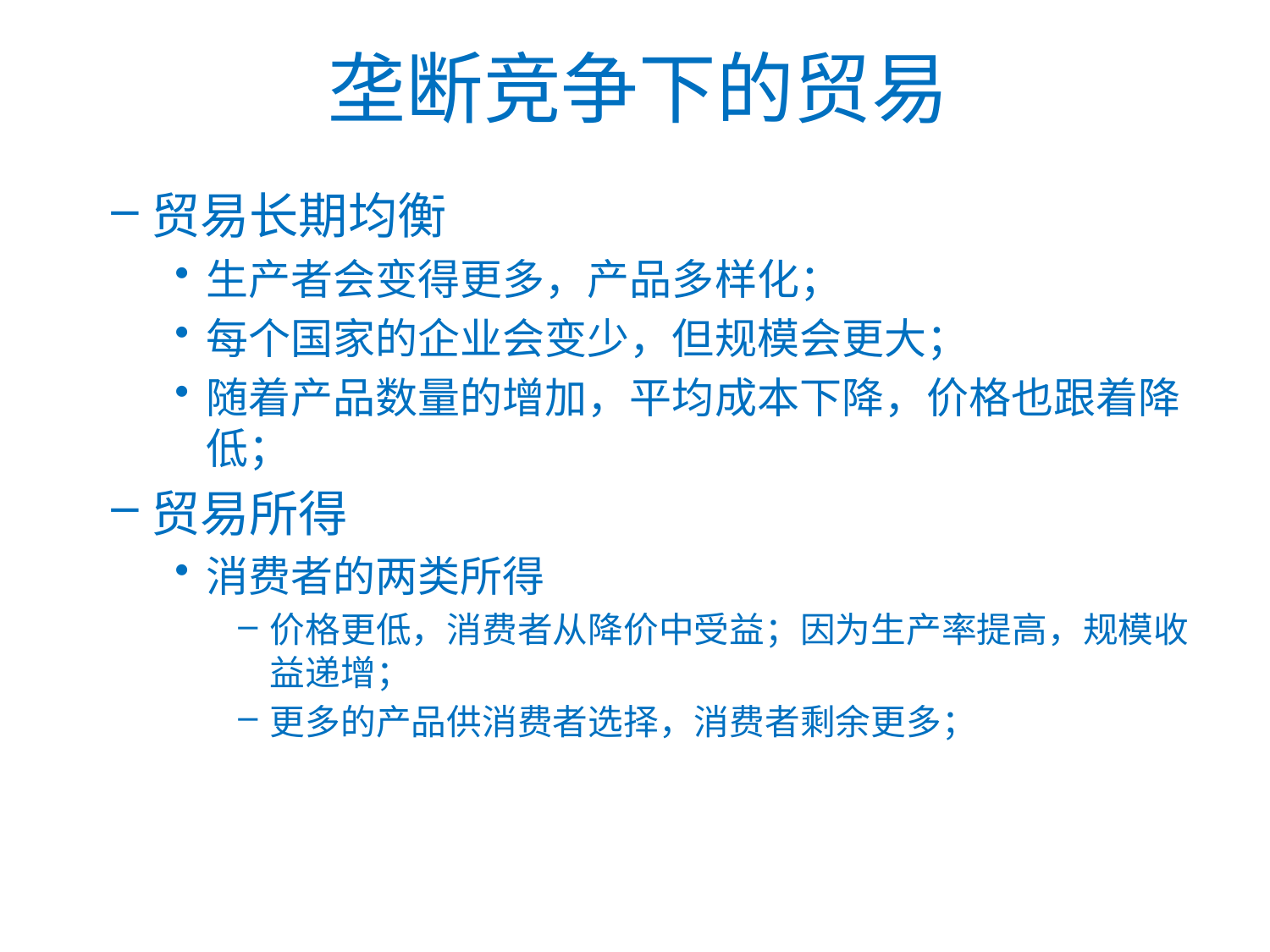

# 垄断竞争下的贸易
贸易长期均衡
生产者会变得更多，产品多样化；
每个国家的企业会变少，但规模会更大；
随着产品数量的增加，平均成本下降，价格也跟着降低；
贸易所得
消费者的两类所得
价格更低，消费者从降价中受益；因为生产率提高，规模收益递增；
更多的产品供消费者选择，消费者剩余更多；